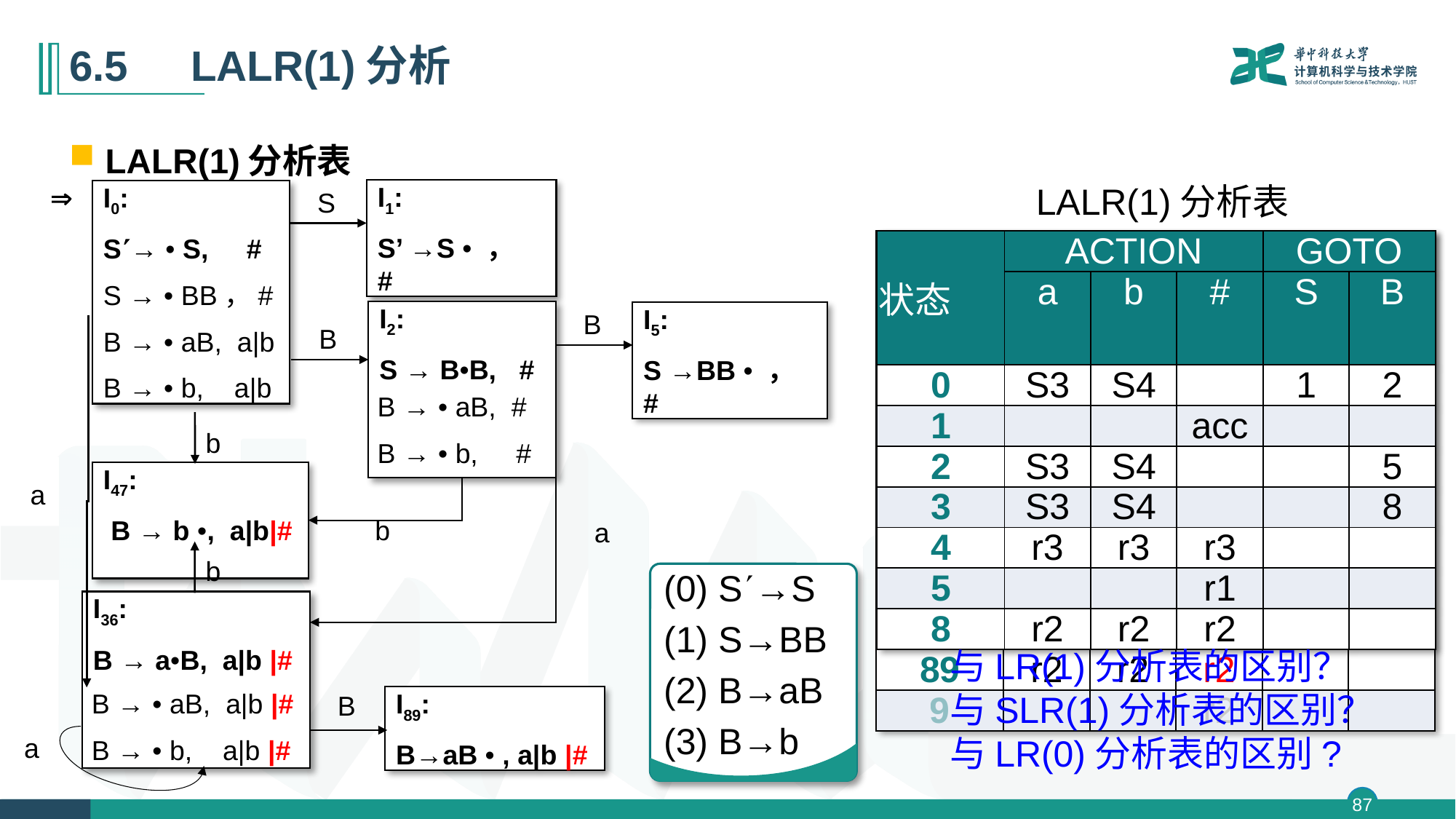

# 6.5　LALR(1)分析
LALR(1)分析表
LALR(1)分析表
⇒
S
I1:
S’ →S • ，  #
I0:
S′→ • S,     #
S → • BB，#
B → • aB,  a|b
B → • b,    a|b

I2:
S → B•B,   #

B
I5:
S →BB • ， #
B

B → • aB,  #
B → • b,     #

b
I47:
 B → b •,  a|b|#
a
b
a

b
I36:
B → a•B,  a|b |#

B
B → • aB,  a|b |#
B → • b,    a|b |#
I89:
B→aB • , a|b |#
a

| 状态 | ACTION |  |  | GOTO |  |
| --- | --- | --- | --- | --- | --- |
|  | a | b | # | S | B |
| 0 | S3 | S4 |  | 1 | 2 |
| 1 |  |  | acc |  |  |
| 2 | S3 | S4 |  |  | 5 |
| 3 | S3 | S4 |  |  | 8 |
| 4 | r3 | r3 | r3 |  |  |
| 5 |  |  | r1 |  |  |
| 8 | r2 | r2 | r2 |  |  |
|  | ACTION |  |  | GOTO |  |
| --- | --- | --- | --- | --- | --- |
| 状态 | a | b | # | S | B |
| 0 | S36 | S47 |  | 1 | 2 |
| 1 |  |  | acc |  |  |
| 2 | S36 | S47 |  |  | 5 |
| 36 | S36 | S47 |  |  | 89 |
| 47 | r3 | r3 | r3 |  |  |
| 5 |  |  | r1 |  |  |
| 6 | s6 | s7 |  |  | 9 |
| 7 |  |  | r3 |  |  |
| 89 | r2 | r2 | r2 |  |  |
| 9 |  |  | r2 |  |  |
(0) S′→S
(1) S→BB
(2) B→aB
(3) B→b

与LR(1)分析表的区别？
与SLR(1)分析表的区别？
与LR(0)分析表的区别?